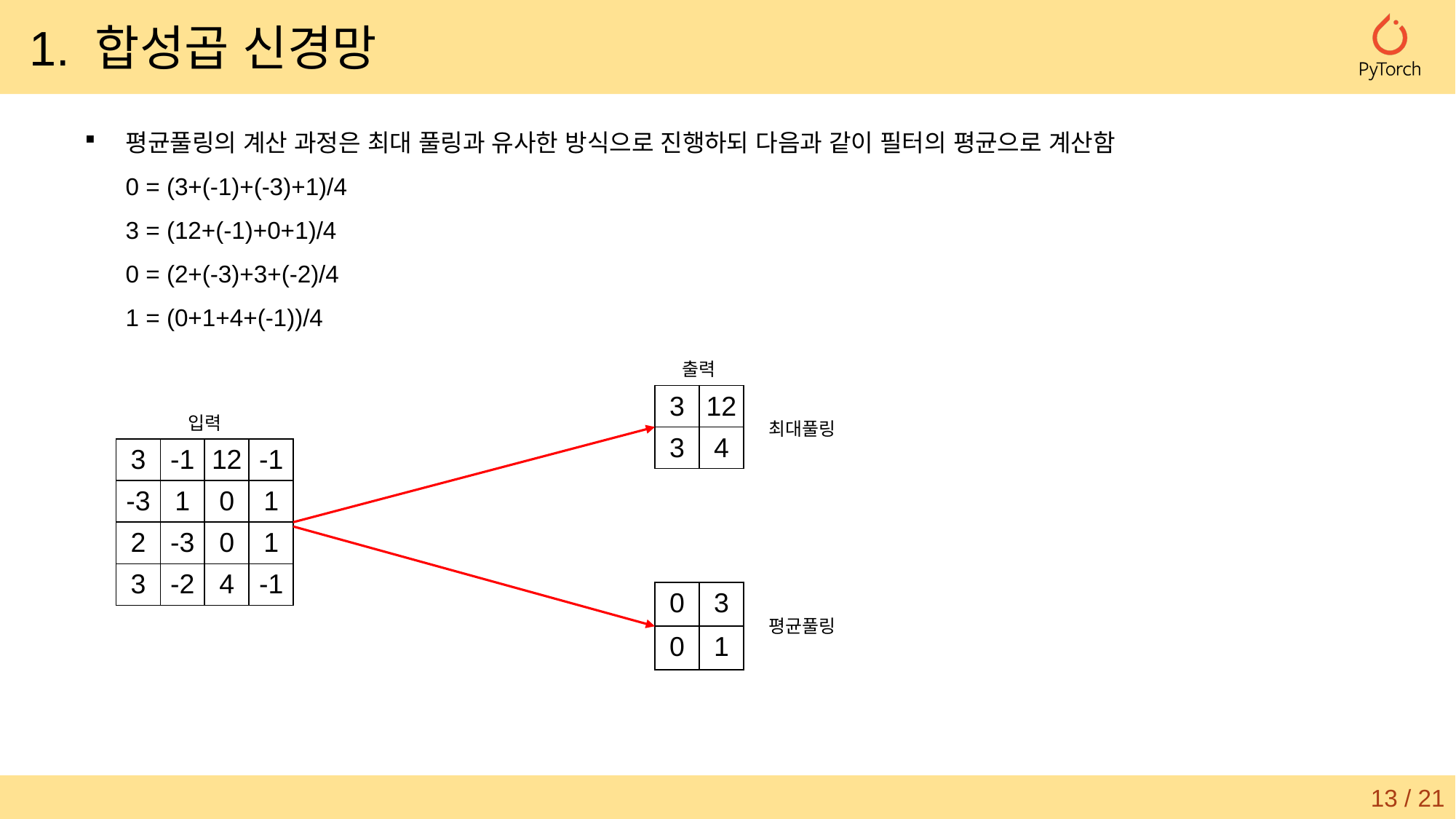

1. 합성곱 신경망
평균풀링의 계산 과정은 최대 풀링과 유사한 방식으로 진행하되 다음과 같이 필터의 평균으로 계산함
0 = (3+(-1)+(-3)+1)/4
3 = (12+(-1)+0+1)/4
0 = (2+(-3)+3+(-2)/4
1 = (0+1+4+(-1))/4
출력
| 3 | 12 |
| --- | --- |
| 3 | 4 |
입력
최대풀링
| 3 | -1 | 12 | -1 |
| --- | --- | --- | --- |
| -3 | 1 | 0 | 1 |
| 2 | -3 | 0 | 1 |
| 3 | -2 | 4 | -1 |
| 0 | 3 |
| --- | --- |
| 0 | 1 |
평균풀링
13 / 21